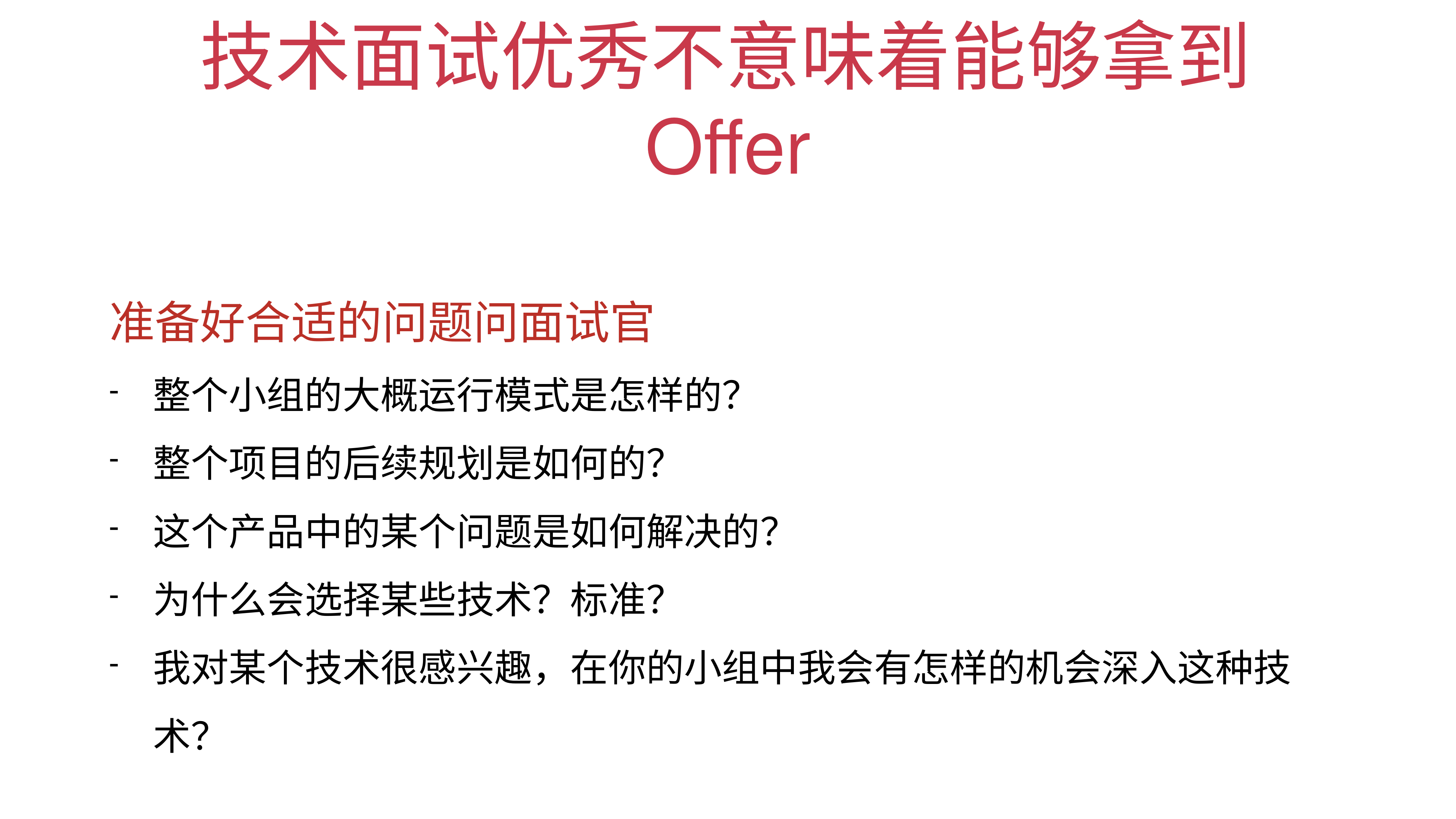

# 技术面试优秀不意味着能够拿到Offer
准备好合适的问题问面试官
整个小组的大概运行模式是怎样的？
整个项目的后续规划是如何的？
这个产品中的某个问题是如何解决的？
为什么会选择某些技术？标准？
我对某个技术很感兴趣，在你的小组中我会有怎样的机会深入这种技术？